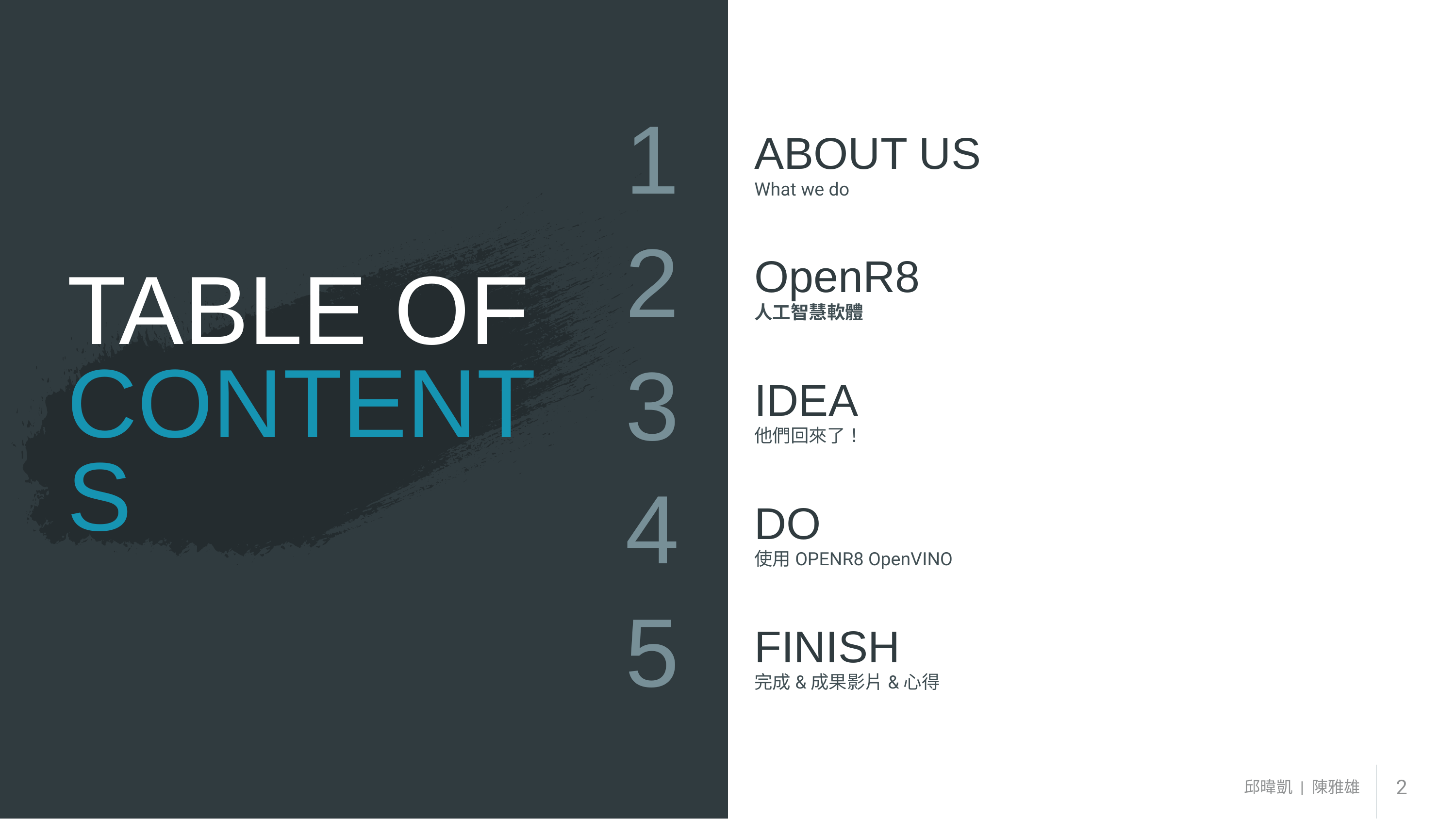

1
ABOUT US
What we do
2
OpenR8
# TABLE OF CONTENTS
人工智慧軟體
3
IDEA
他們回來了！
4
DO
使用OPENR8 OpenVINO
5
FINISH
完成&成果影片&心得
2
邱暐凱 | 陳雅雄